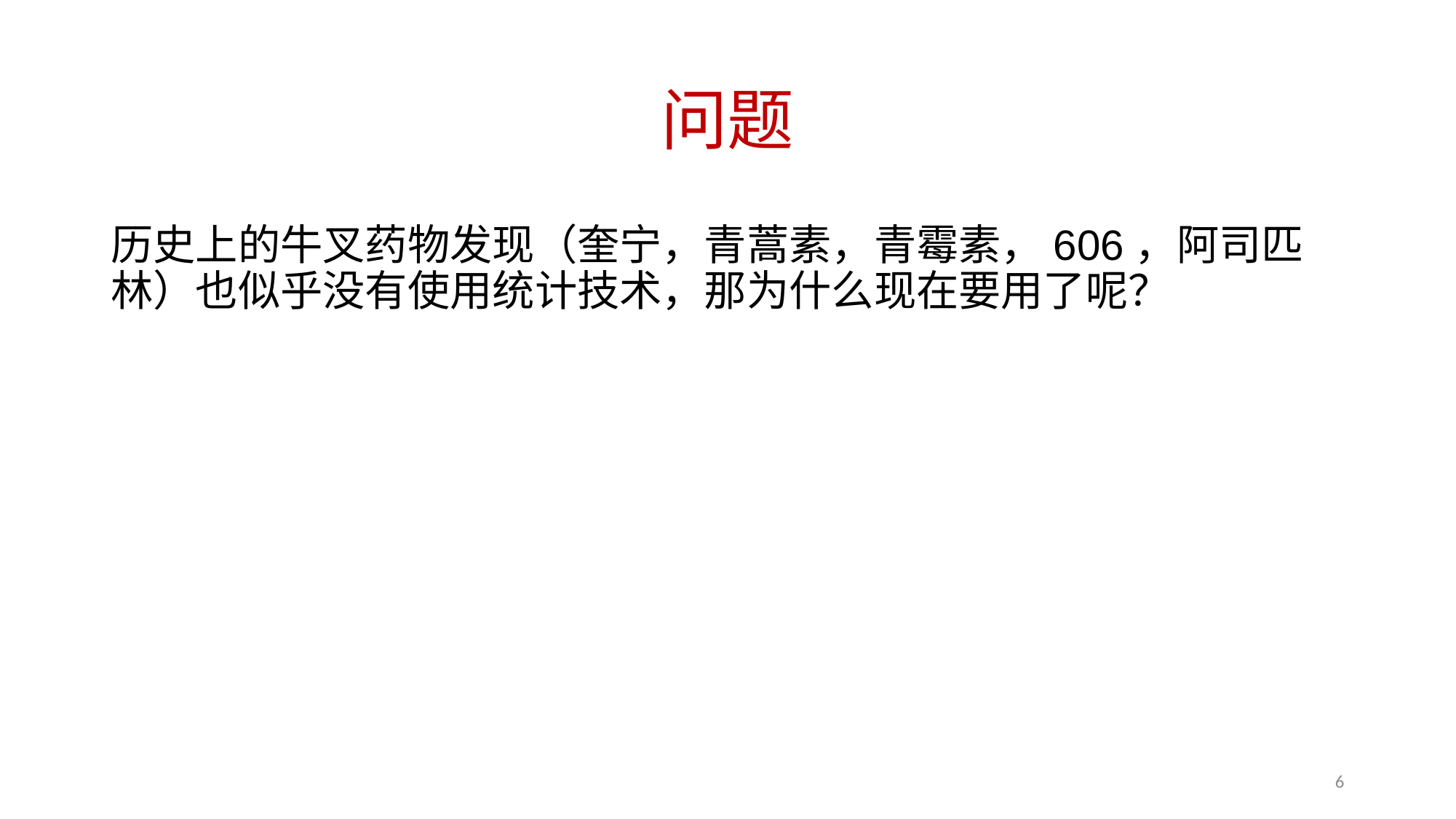

# 问题
历史上的牛叉药物发现（奎宁，青蒿素，青霉素，606，阿司匹林）也似乎没有使用统计技术，那为什么现在要用了呢？
6